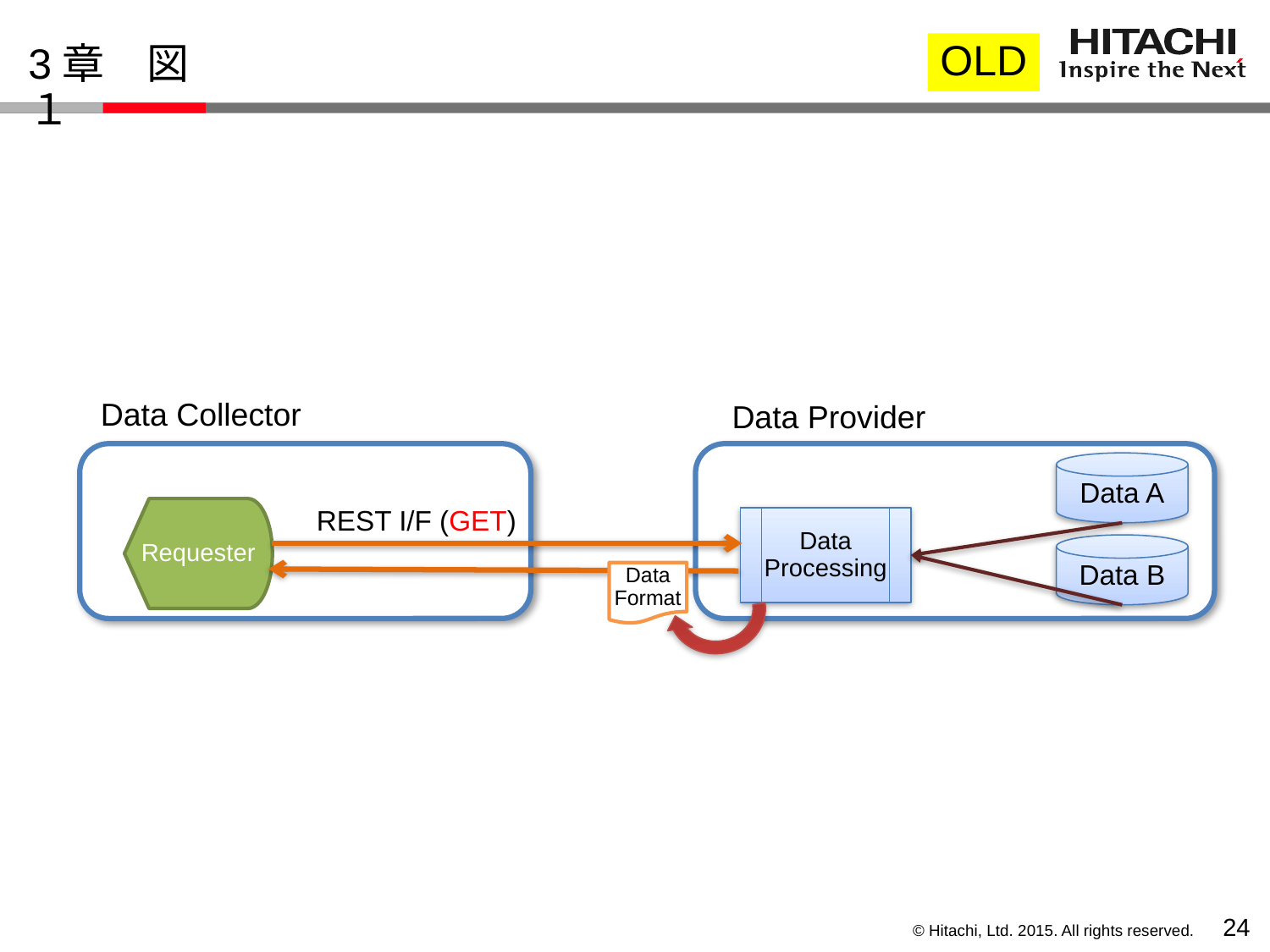

OLD
# 3章　図１
Data Collector
Data Provider

Data A
Requester
REST I/F (GET)
Data Processing
Data B

Data Format
24